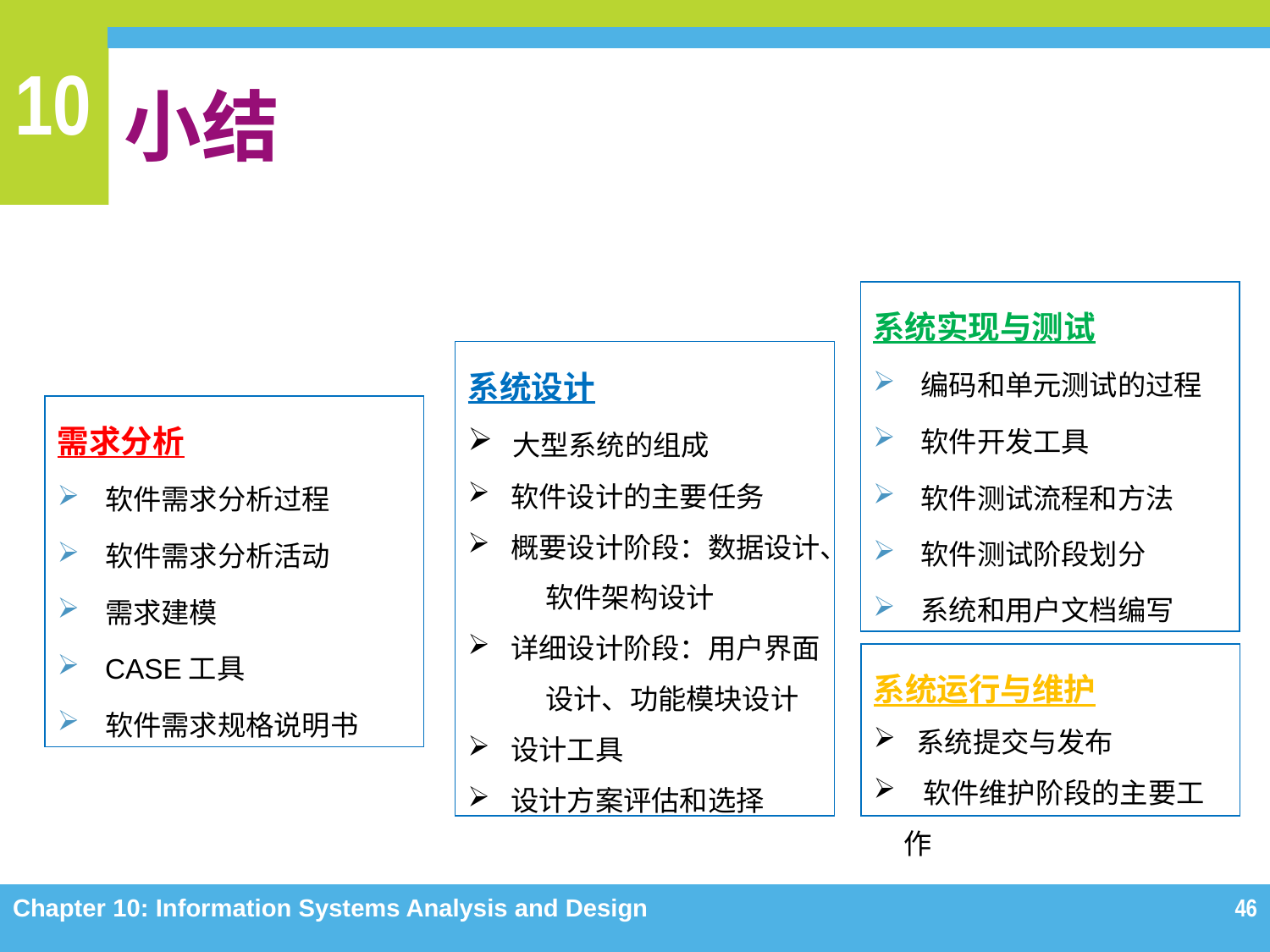

# 小结
系统实现与测试
编码和单元测试的过程
软件开发工具
软件测试流程和方法
软件测试阶段划分
系统和用户文档编写

系统设计
 大型系统的组成
 软件设计的主要任务
 概要设计阶段：数据设计、软件架构设计
 详细设计阶段：用户界面设计、功能模块设计
 设计工具
 设计方案评估和选择

需求分析
软件需求分析过程
软件需求分析活动
需求建模
CASE工具
软件需求规格说明书

系统运行与维护
 系统提交与发布
  软件维护阶段的主要工作
Chapter 10: Information Systems Analysis and Design
46